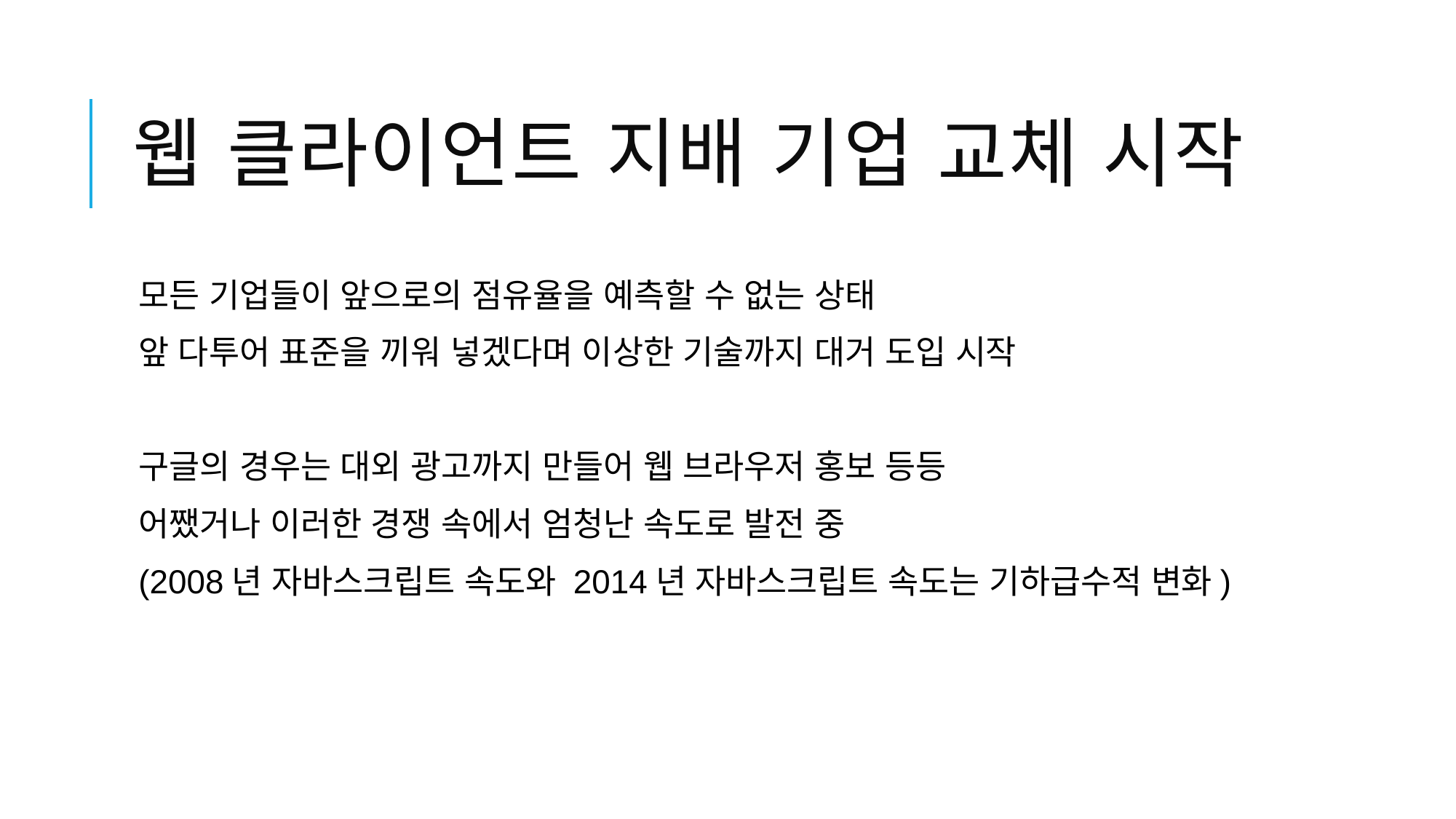

# 웹 클라이언트 지배 기업 교체 시작
모든 기업들이 앞으로의 점유율을 예측할 수 없는 상태
앞 다투어 표준을 끼워 넣겠다며 이상한 기술까지 대거 도입 시작

구글의 경우는 대외 광고까지 만들어 웹 브라우저 홍보 등등
어쨌거나 이러한 경쟁 속에서 엄청난 속도로 발전 중
(2008년 자바스크립트 속도와 2014년 자바스크립트 속도는 기하급수적 변화)